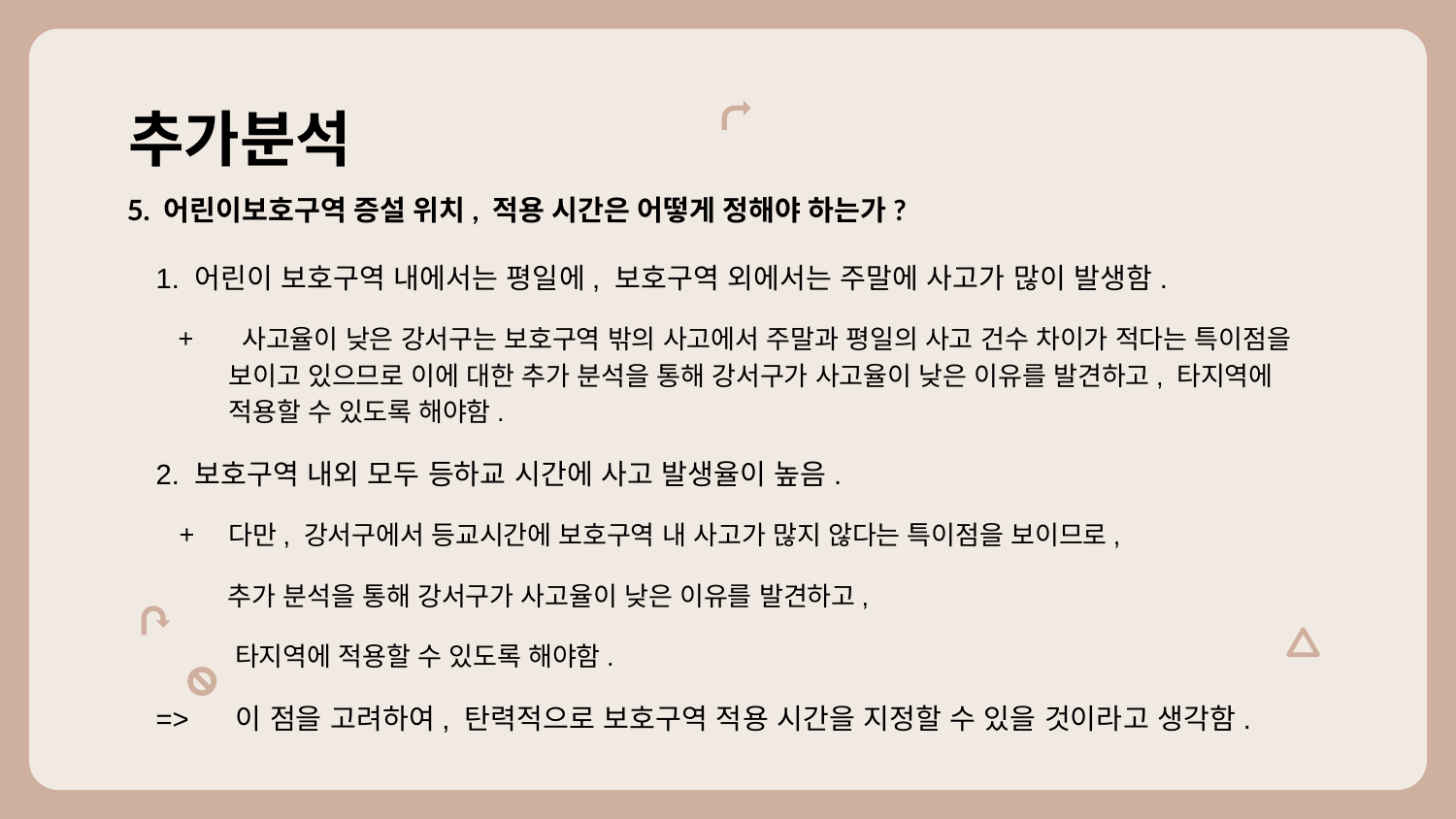

# 추가분석

5. 어린이보호구역 증설 위치, 적용 시간은 어떻게 정해야 하는가?
1. 어린이 보호구역 내에서는 평일에, 보호구역 외에서는 주말에 사고가 많이 발생함.
 사고율이 낮은 강서구는 보호구역 밖의 사고에서 주말과 평일의 사고 건수 차이가 적다는 특이점을 보이고 있으므로 이에 대한 추가 분석을 통해 강서구가 사고율이 낮은 이유를 발견하고, 타지역에 적용할 수 있도록 해야함.
2. 보호구역 내외 모두 등하교 시간에 사고 발생율이 높음.
다만, 강서구에서 등교시간에 보호구역 내 사고가 많지 않다는 특이점을 보이므로,
         추가 분석을 통해 강서구가 사고율이 낮은 이유를 발견하고,
          타지역에 적용할 수 있도록 해야함.
=>     이 점을 고려하여, 탄력적으로 보호구역 적용 시간을 지정할 수 있을 것이라고 생각함.